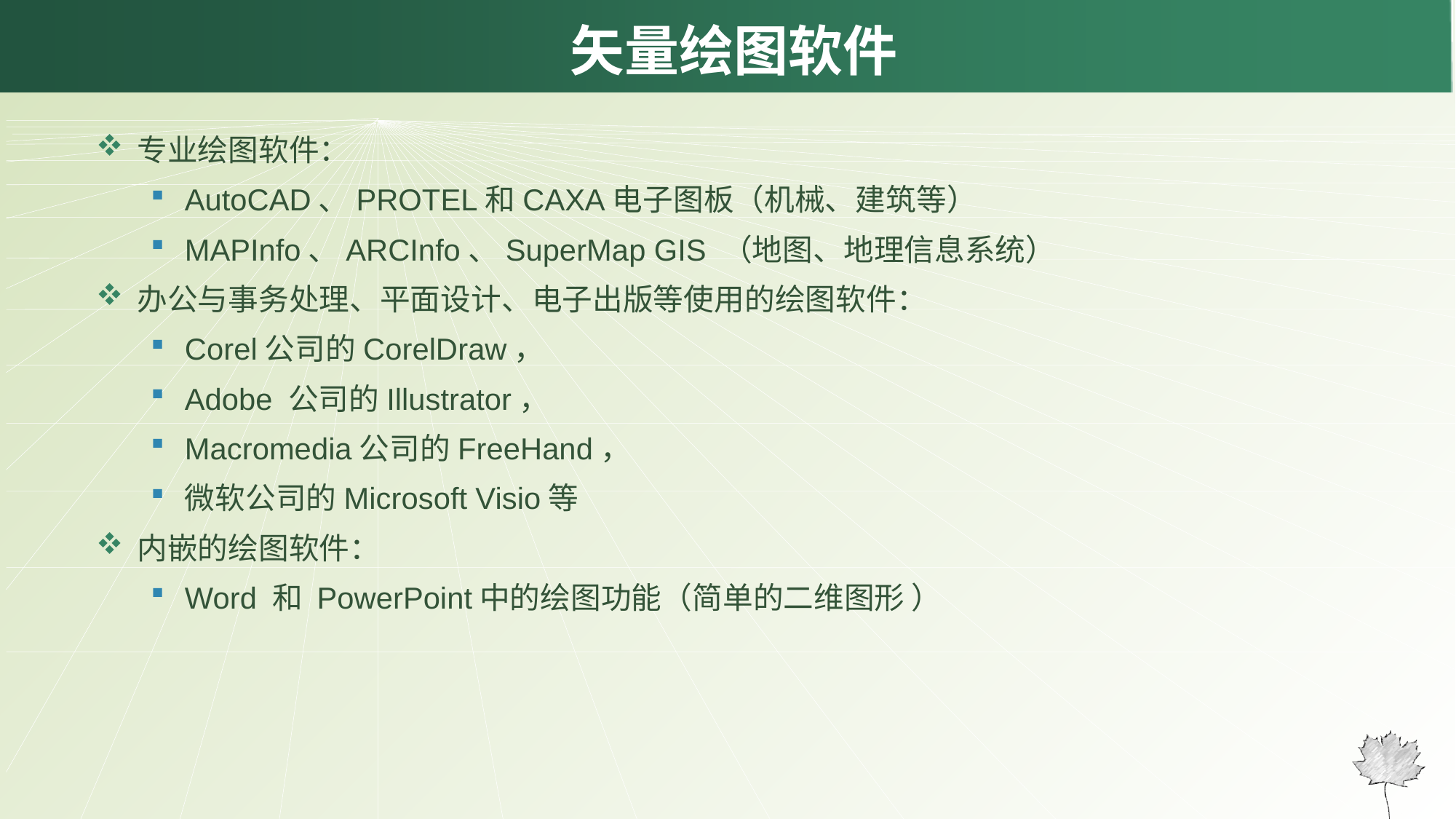

# 矢量绘图软件
专业绘图软件：
AutoCAD、PROTEL和CAXA电子图板（机械、建筑等）
MAPInfo、ARCInfo、SuperMap GIS （地图、地理信息系统）
办公与事务处理、平面设计、电子出版等使用的绘图软件：
Corel公司的CorelDraw，
Adobe 公司的Illustrator，
Macromedia公司的FreeHand，
微软公司的Microsoft Visio等
内嵌的绘图软件：
Word 和 PowerPoint中的绘图功能（简单的二维图形 ）